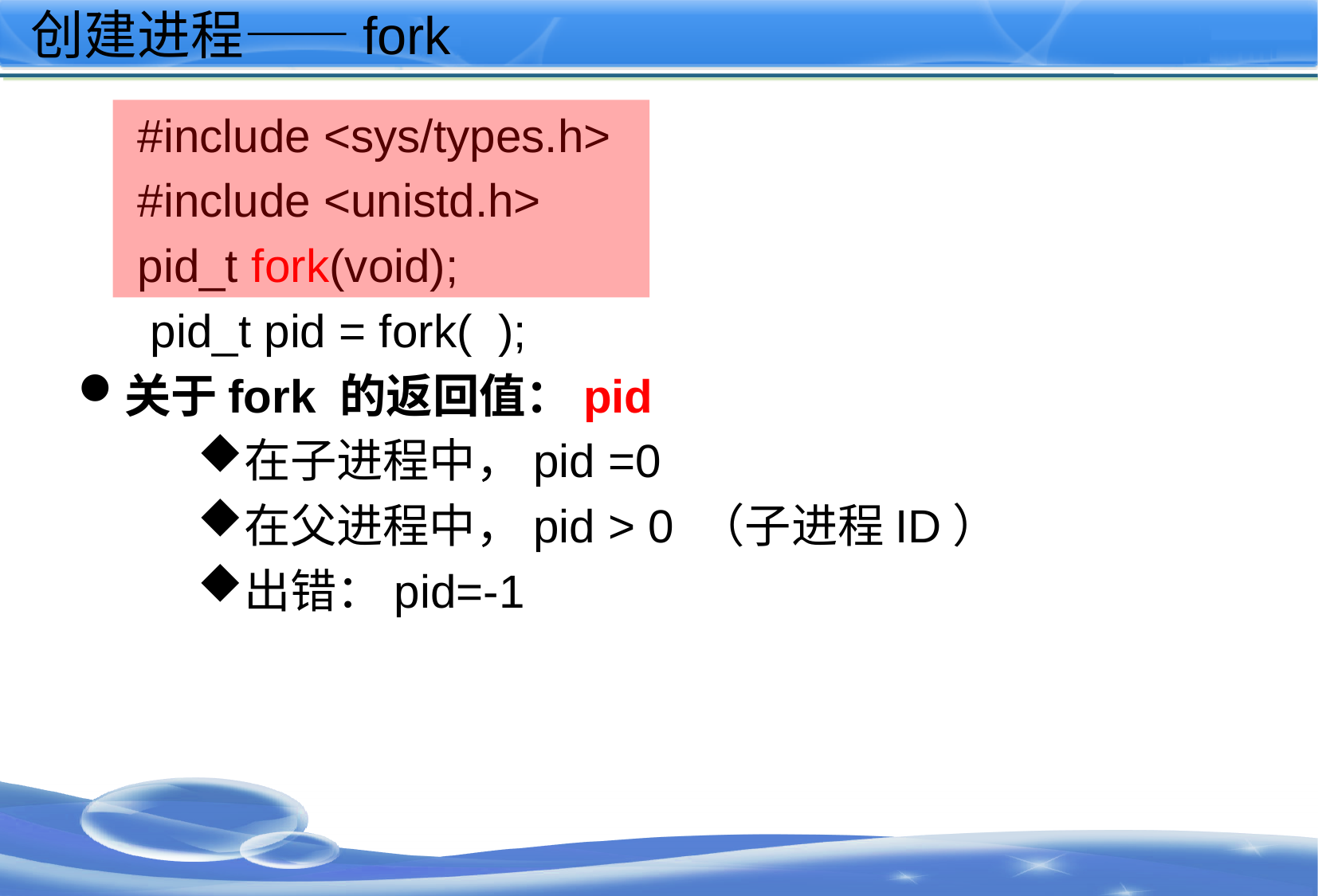

# 创建进程——fork
#include <sys/types.h>
#include <unistd.h>
pid_t fork(void);
 pid_t pid = fork(  );
关于fork 的返回值：pid
在子进程中，pid =0
在父进程中，pid > 0 （子进程ID）
出错：pid=-1